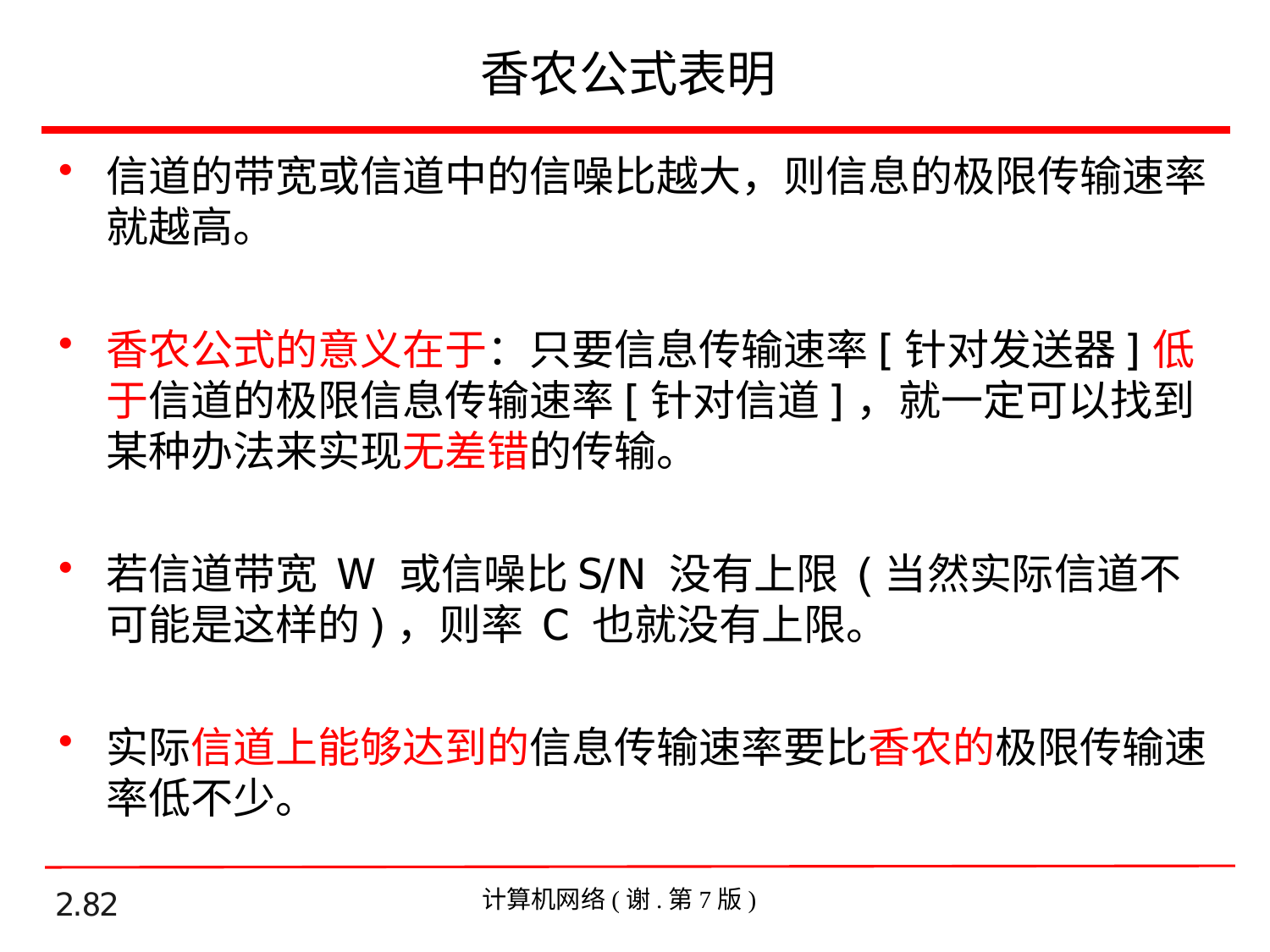

# 香农公式表明
信道的带宽或信道中的信噪比越大，则信息的极限传输速率就越高。

香农公式的意义在于：只要信息传输速率[针对发送器]低于信道的极限信息传输速率[针对信道]，就一定可以找到某种办法来实现无差错的传输。

若信道带宽 W 或信噪比S/N 没有上限 (当然实际信道不可能是这样的)，则率 C 也就没有上限。

实际信道上能够达到的信息传输速率要比香农的极限传输速率低不少。